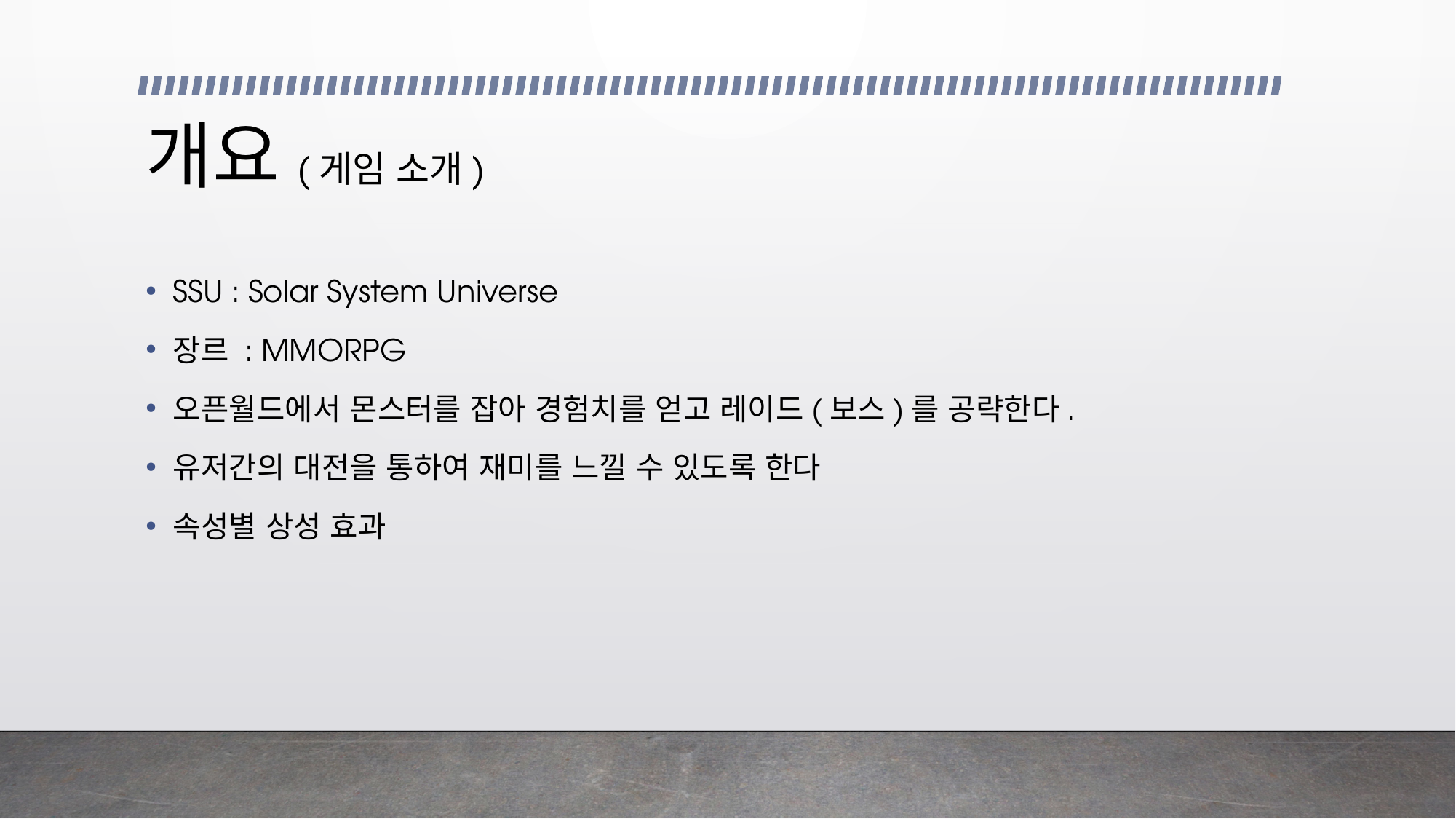

# 개요(게임 소개)
SSU : Solar System Universe
장르 : MMORPG
오픈월드에서 몬스터를 잡아 경험치를 얻고 레이드(보스)를 공략한다.
유저간의 대전을 통하여 재미를 느낄 수 있도록 한다
속성별 상성 효과